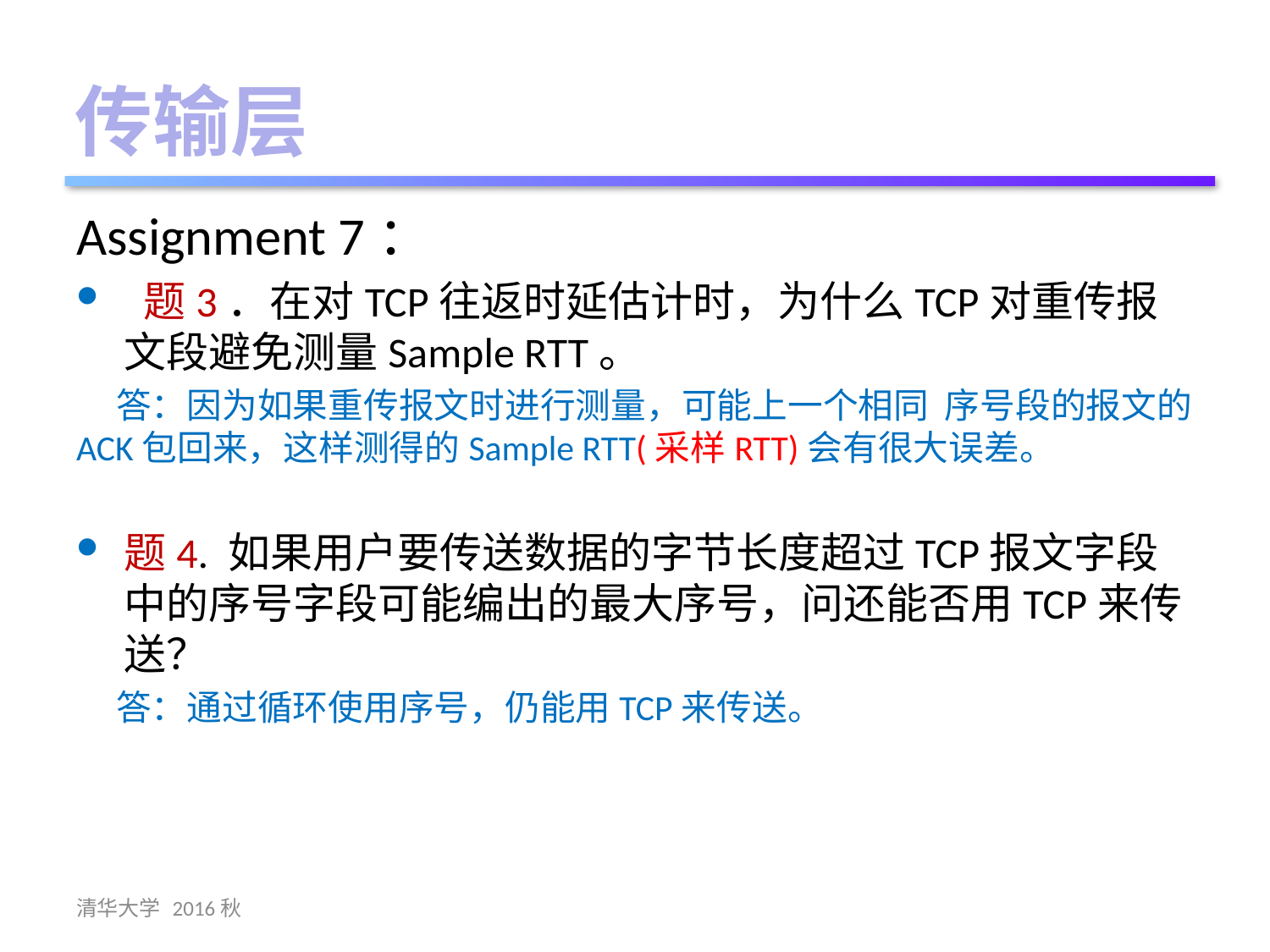

传输层
Assignment 7：
 题3．在对TCP往返时延估计时，为什么TCP对重传报文段避免测量Sample RTT。
    答：因为如果重传报文时进行测量，可能上一个相同  序号段的报文的 ACK包回来，这样测得的Sample RTT(采样RTT)会有很大误差。

题4. 如果用户要传送数据的字节长度超过TCP报文字段中的序号字段可能编出的最大序号，问还能否用TCP来传送？
    答：通过循环使用序号，仍能用TCP来传送。
清华大学 2016秋
39